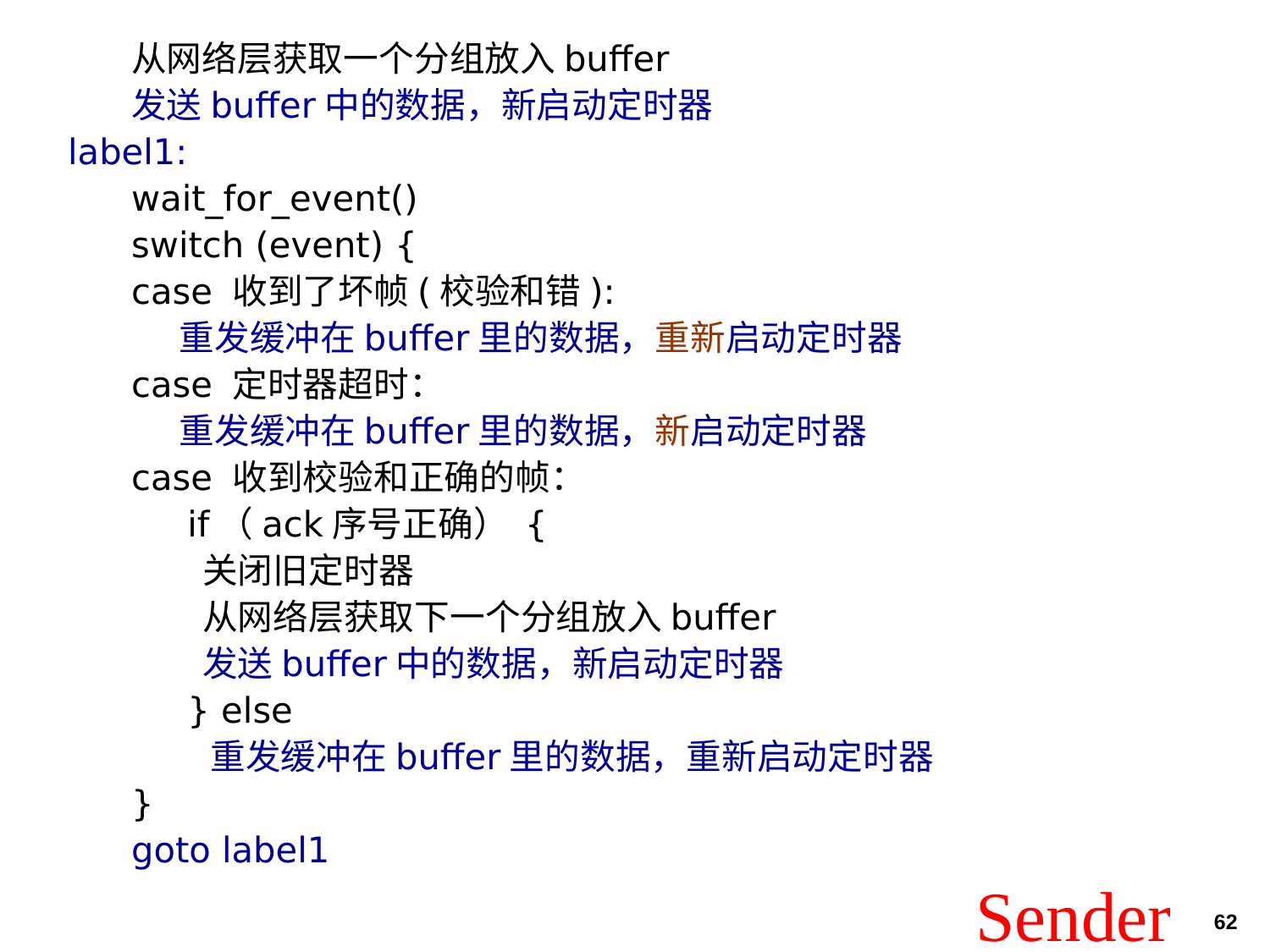

从网络层获取一个分组放入buffer
发送buffer中的数据，新启动定时器
label1:
wait_for_event()
switch (event) {
case 收到了坏帧(校验和错):
     重发缓冲在buffer里的数据，重新启动定时器
case 定时器超时：
     重发缓冲在buffer里的数据，新启动定时器
case 收到校验和正确的帧：
     if（ack序号正确） {
        关闭旧定时器
        从网络层获取下一个分组放入buffer
        发送buffer中的数据，新启动定时器
     } else
         重发缓冲在buffer里的数据，重新启动定时器
}
goto label1
# Sender